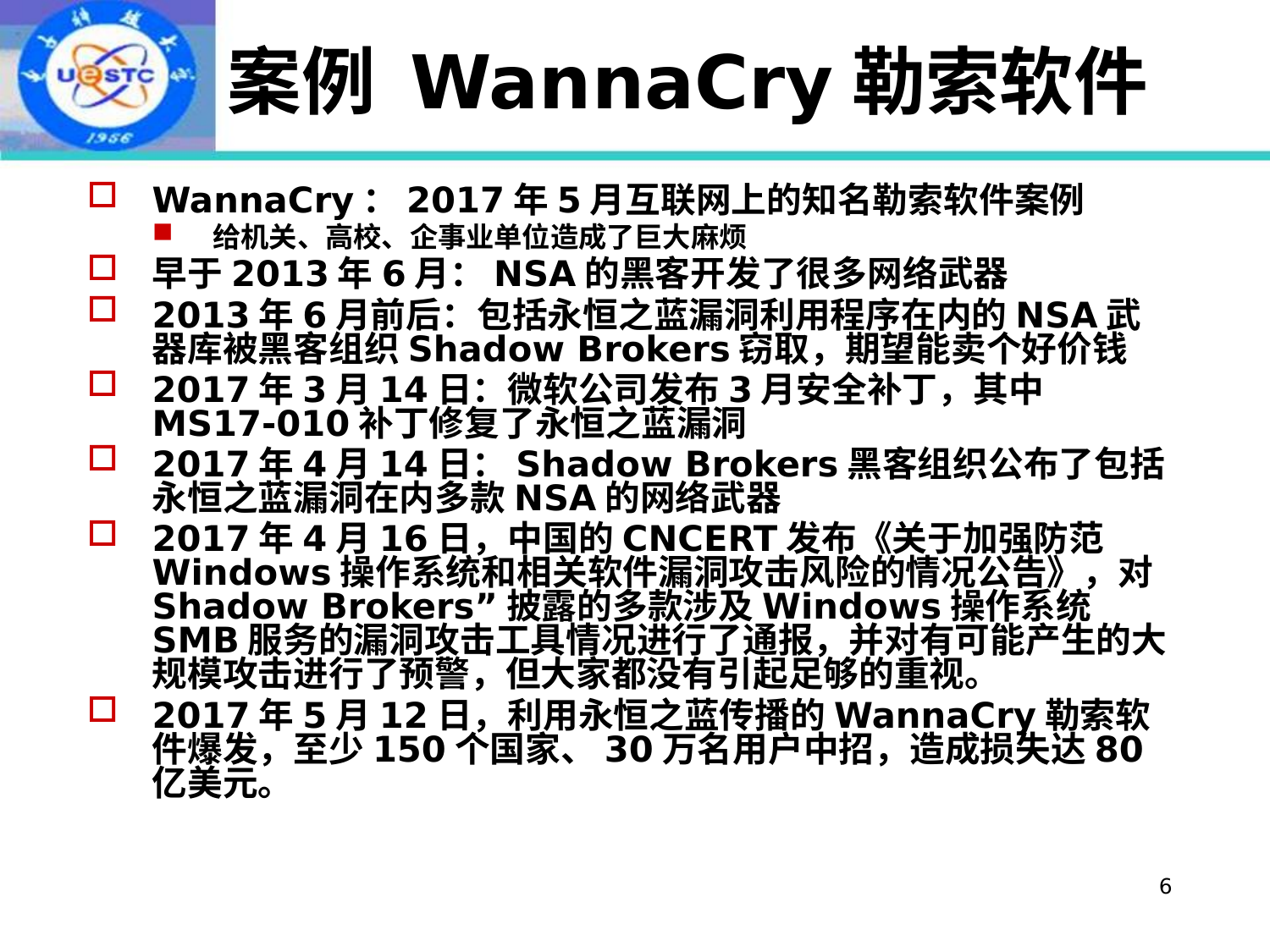

# 案例 WannaCry勒索软件
WannaCry：2017年5月互联网上的知名勒索软件案例
给机关、高校、企事业单位造成了巨大麻烦
早于2013年6月：NSA的黑客开发了很多网络武器
2013年6月前后：包括永恒之蓝漏洞利用程序在内的NSA武器库被黑客组织Shadow Brokers窃取，期望能卖个好价钱
2017年3月14日：微软公司发布3月安全补丁，其中MS17-010补丁修复了永恒之蓝漏洞
2017年4月14日：Shadow Brokers黑客组织公布了包括永恒之蓝漏洞在内多款NSA的网络武器
2017年4月16日，中国的CNCERT发布《关于加强防范Windows操作系统和相关软件漏洞攻击风险的情况公告》，对Shadow Brokers”披露的多款涉及Windows操作系统SMB服务的漏洞攻击工具情况进行了通报，并对有可能产生的大规模攻击进行了预警，但大家都没有引起足够的重视。
2017年5月12日，利用永恒之蓝传播的WannaCry勒索软件爆发，至少150个国家、30万名用户中招，造成损失达80亿美元。

6